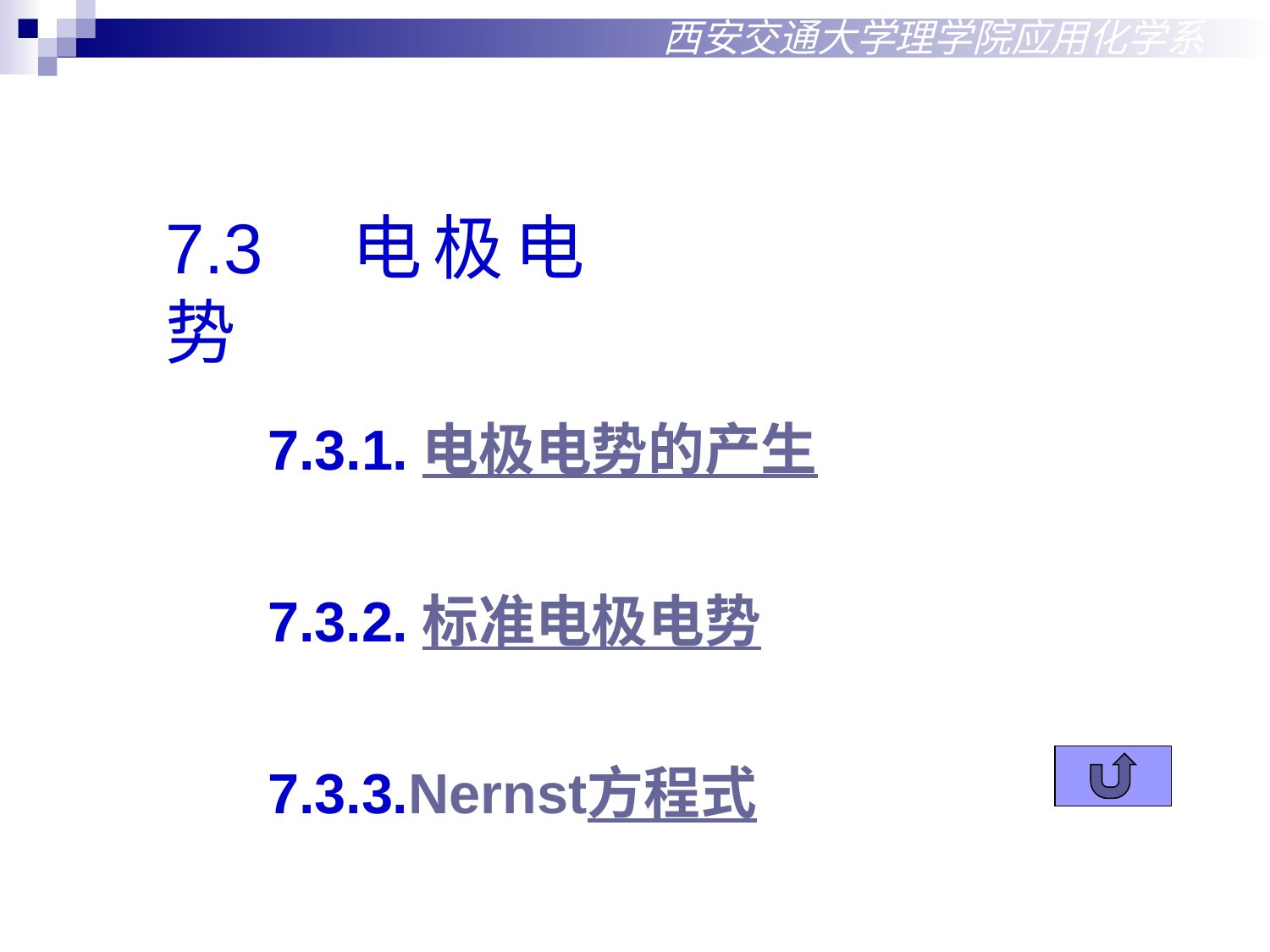

西安交通大学理学院应用化学系
7.3  电极电势
7.3.1.电极电势的产生

7.3.2.标准电极电势

7.3.3.Nernst方程式